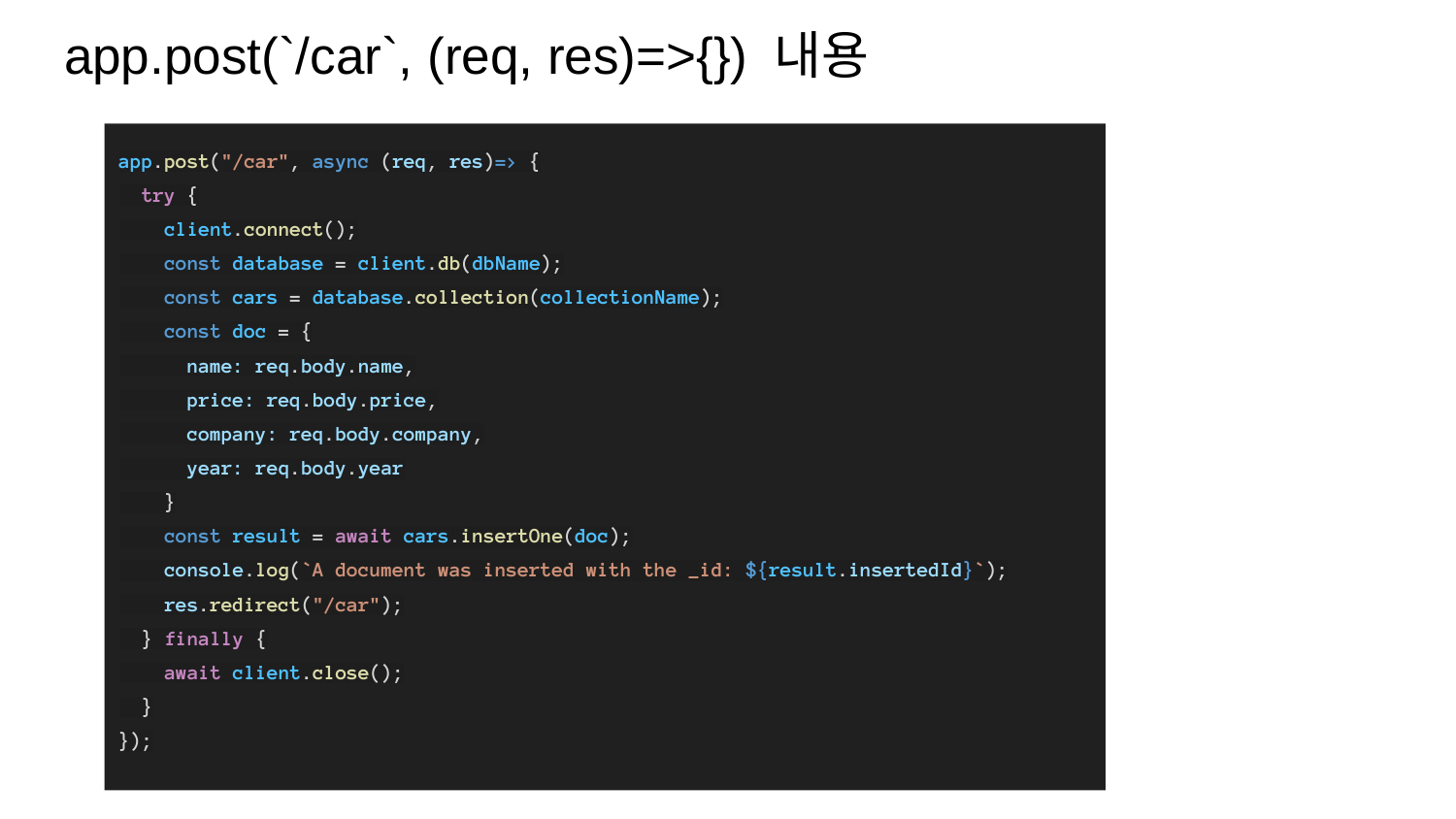

# app.post(`/car`, (req, res)=>{}) 내용
app.post("/car", async (req, res)=> {
  try {
    client.connect();
    const database = client.db(dbName);
    const cars = database.collection(collectionName);
    const doc = {
      name: req.body.name,
      price: req.body.price,
      company: req.body.company,
      year: req.body.year
    }
    const result = await cars.insertOne(doc);
    console.log(`A document was inserted with the _id: ${result.insertedId}`);
    res.redirect("/car");
  } finally {
    await client.close();
  }
});